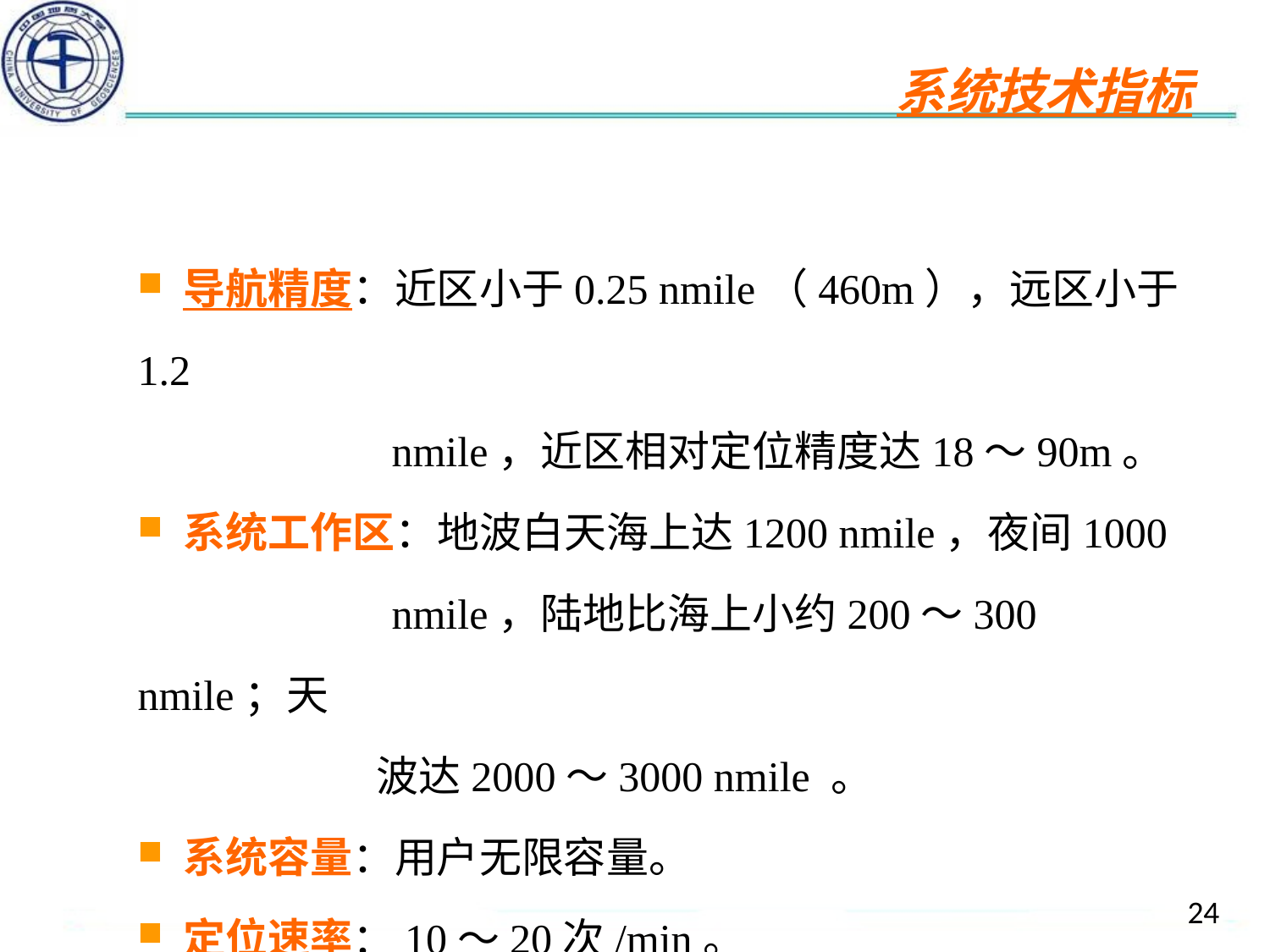

系统技术指标
 导航精度：近区小于0.25 nmile（460m），远区小于1.2
                        nmile，近区相对定位精度达18～90m。
 系统工作区：地波白天海上达1200 nmile，夜间1000
                        nmile，陆地比海上小约200～300 nmile；天
                        波达2000～3000 nmile 。
 系统容量：用户无限容量。
 定位速率：10～20次/min。
24